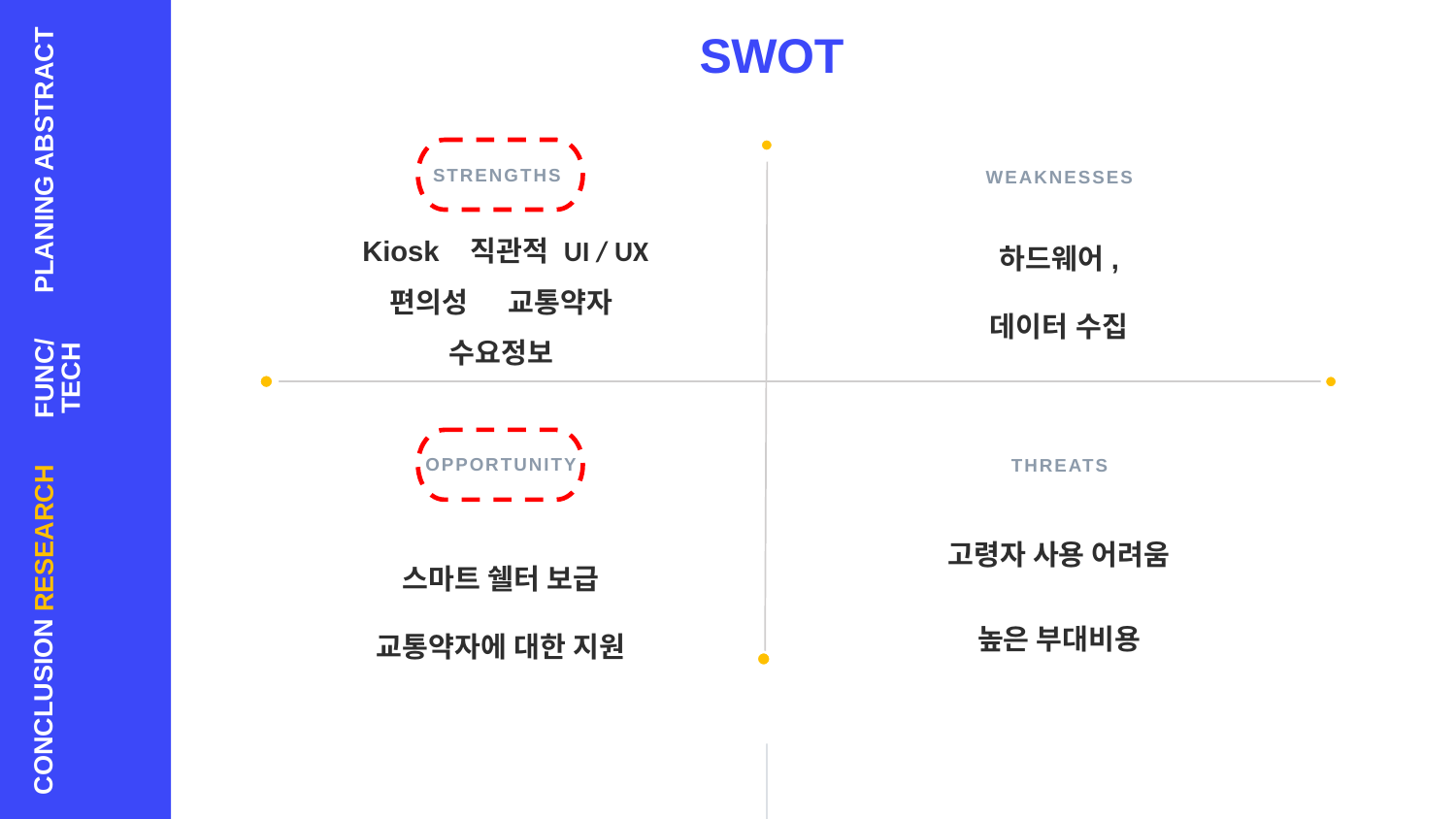

ABSTRACT
PLANING
FUNC/TECH
RESEARCH
CONCLUSION
SWOT

STRENGTHS
WEAKNESSES
하드웨어,
데이터 수집

Kiosk   직관적 UI / UX 편의성     교통약자
수요정보

OPPORTUNITY
THREATS
스마트 쉘터 보급
교통약자에 대한 지원
고령자 사용 어려움
높은 부대비용